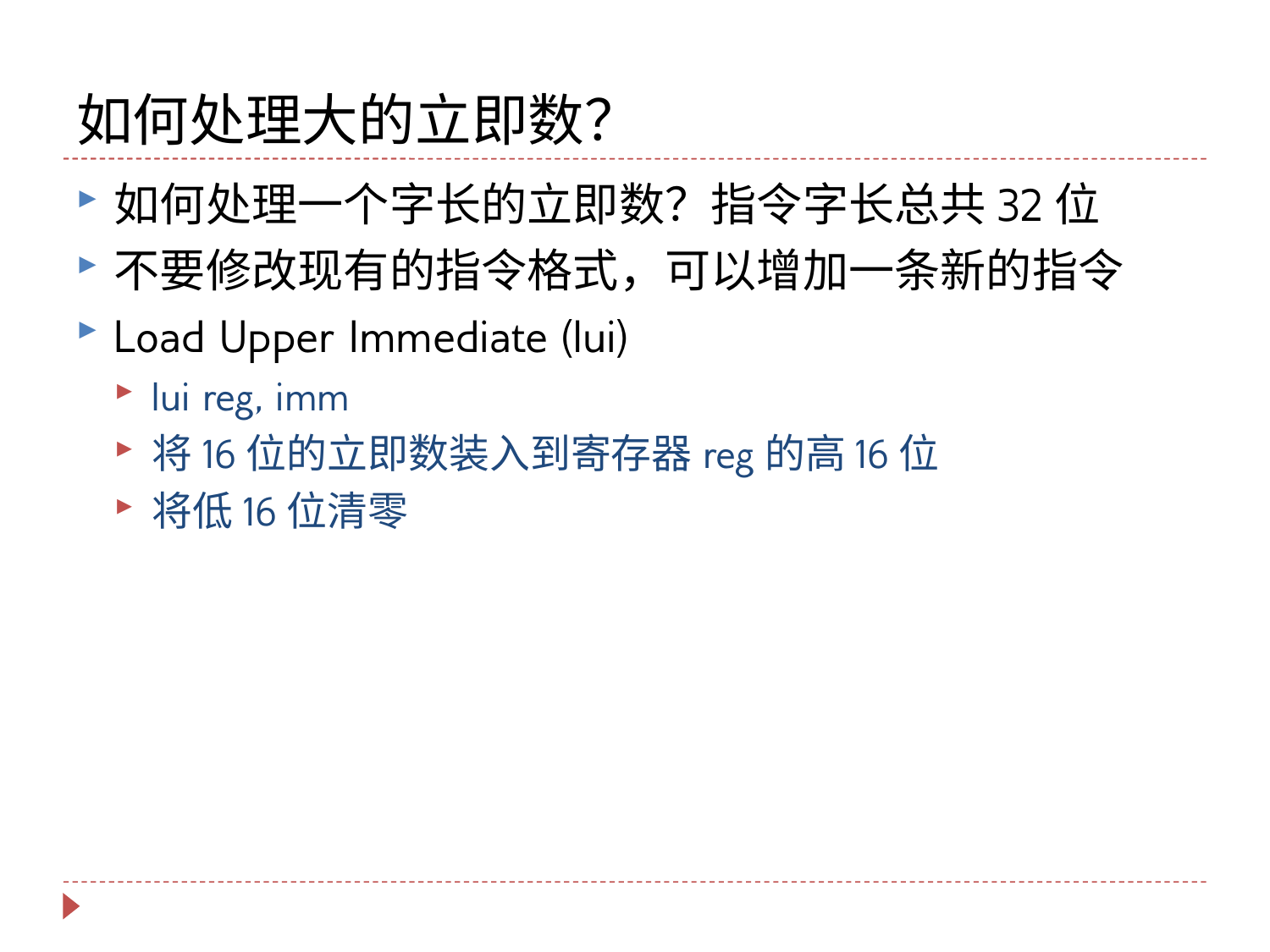

# 如何处理大的立即数？
如何处理一个字长的立即数？指令字长总共32位
不要修改现有的指令格式，可以增加一条新的指令
Load Upper Immediate (lui)
lui reg, imm
将16位的立即数装入到寄存器reg的高16位
将低16位清零